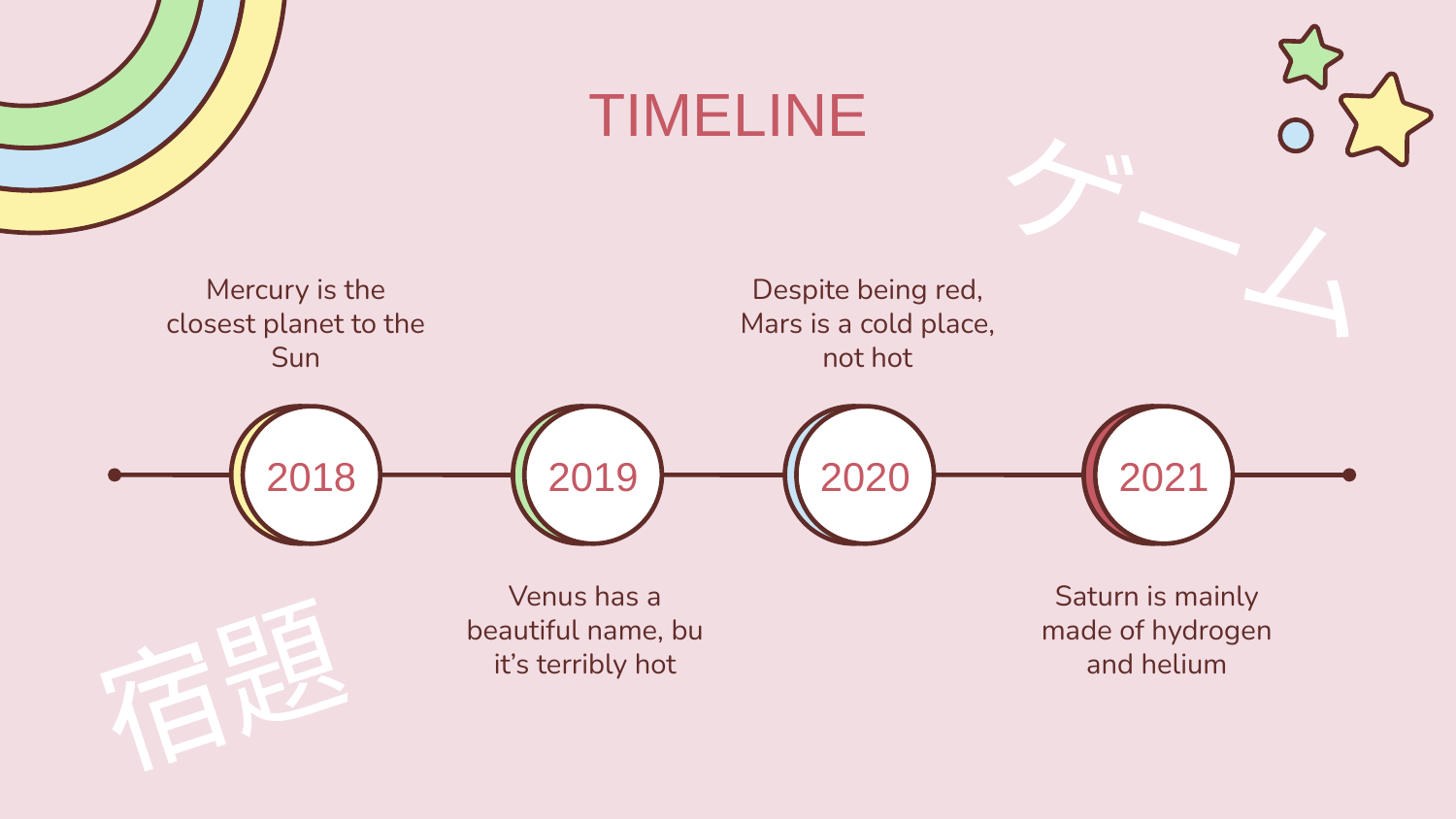

# TIMELINE
ゲーム
Mercury is the closest planet to the Sun
Despite being red, Mars is a cold place, not hot

2018
2019
2020
2021

Venus has a beautiful name, bu it’s terribly hot
Saturn is mainly made of hydrogen and helium
宿題